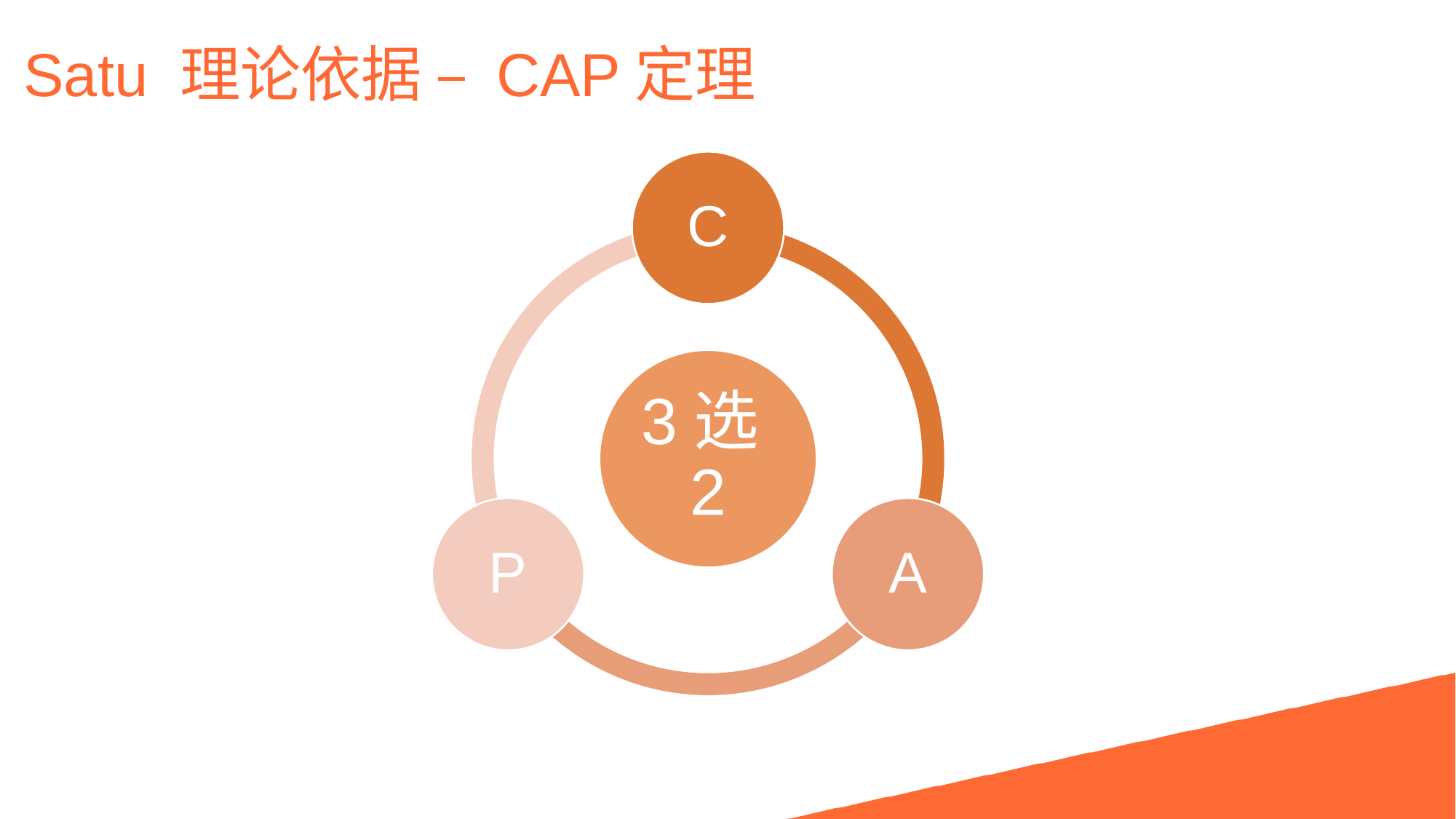

Satu 理论依据 – CAP定理
3选2
C
A
P